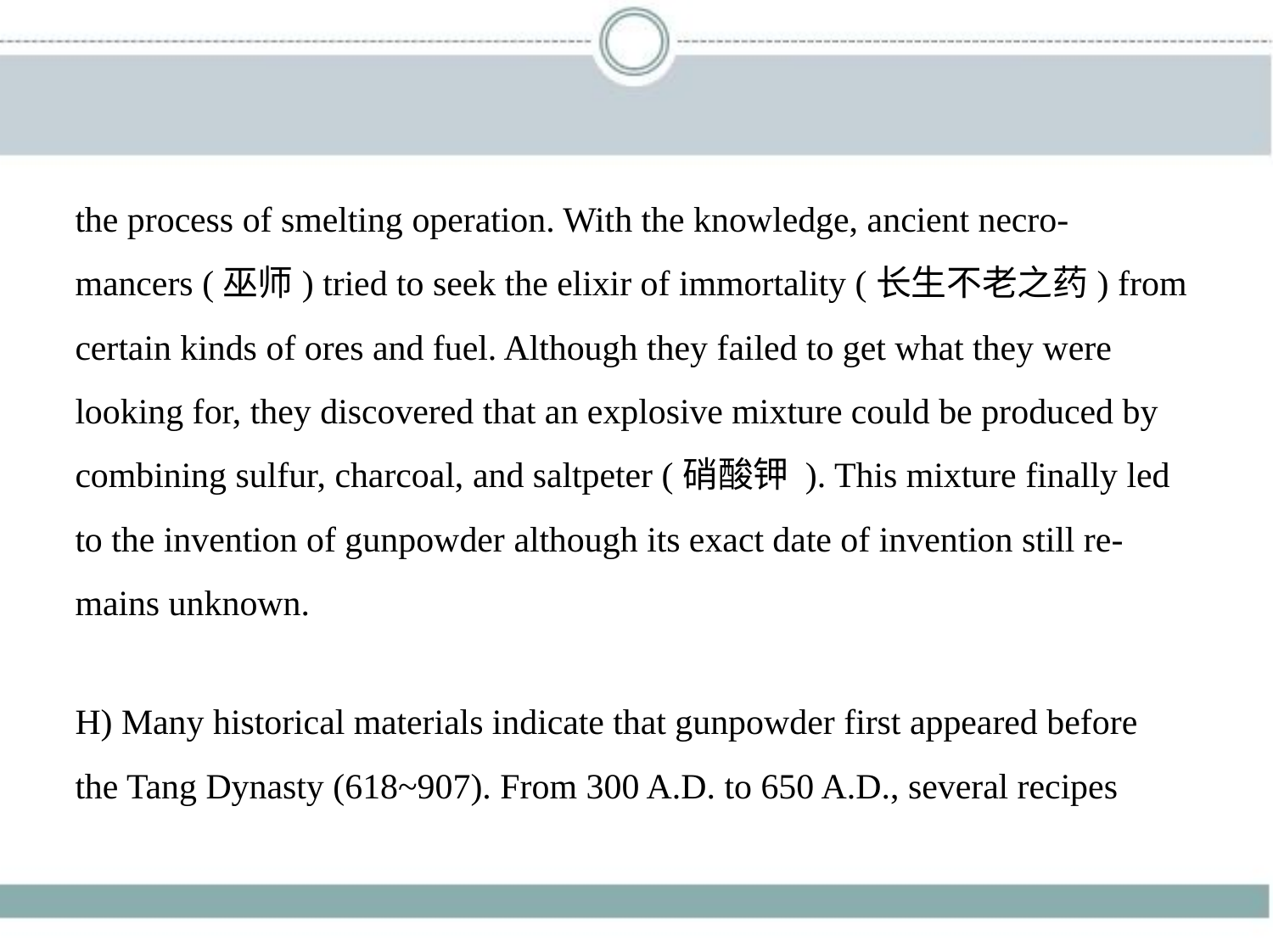

the process of smelting operation. With the knowledge, ancient necro-
mancers (巫师) tried to seek the elixir of immortality (长生不老之药) from
certain kinds of ores and fuel. Although they failed to get what they were
looking for, they discovered that an explosive mixture could be produced by
combining sulfur, charcoal, and saltpeter (硝酸钾 ). This mixture finally led
to the invention of gunpowder although its exact date of invention still re-
mains unknown.
H) Many historical materials indicate that gunpowder first appeared before
the Tang Dynasty (618~907). From 300 A.D. to 650 A.D., several recipes